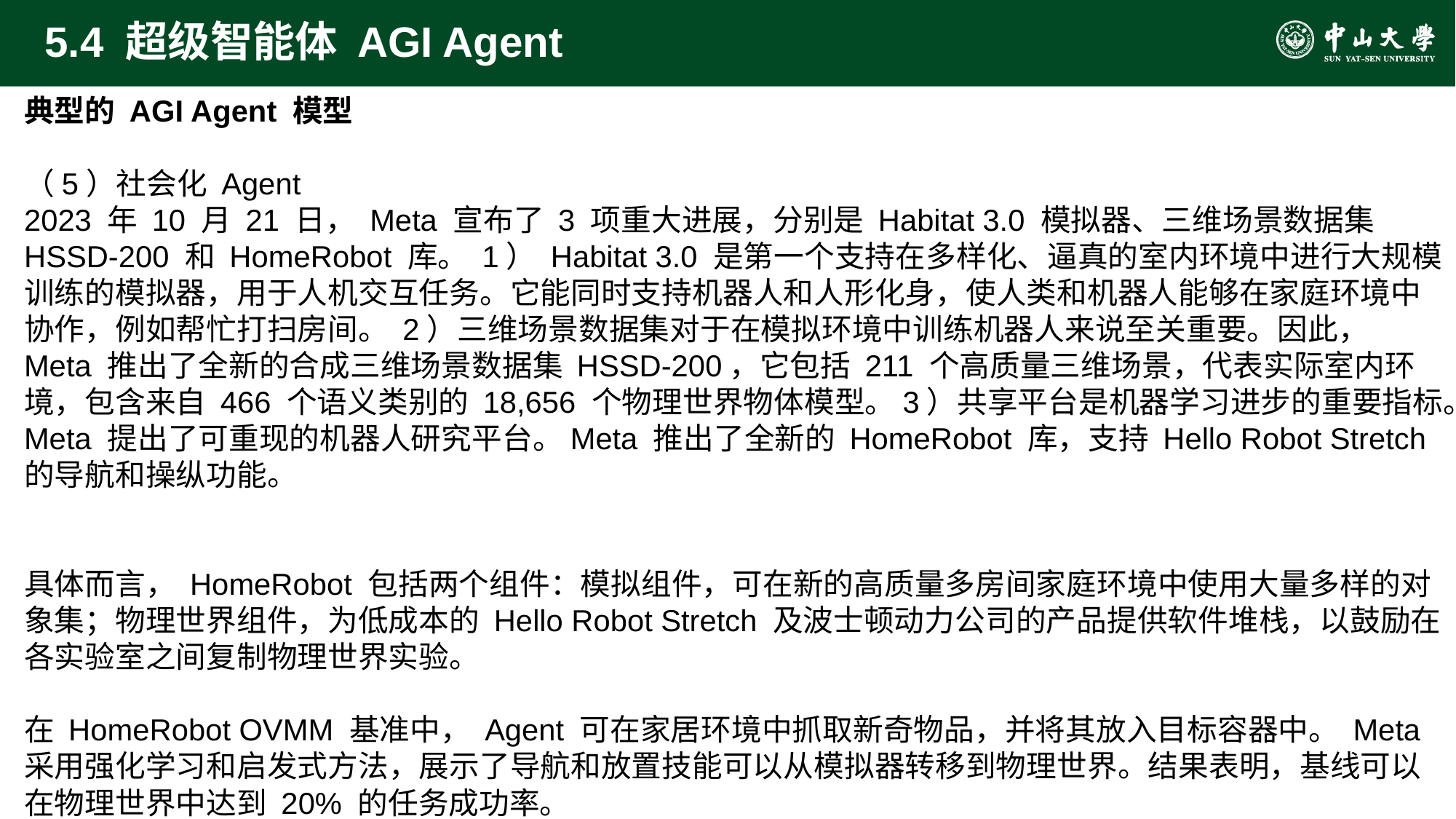

# 5.4 超级智能体 AGI Agent
典型的 AGI Agent 模型

（5）社会化 Agent
2023 年 10 月 21 日， Meta 宣布了 3 项重大进展，分别是 Habitat 3.0 模拟器、三维场景数据集 HSSD-200 和 HomeRobot 库。 1） Habitat 3.0 是第一个支持在多样化、逼真的室内环境中进行大规模训练的模拟器，用于人机交互任务。它能同时支持机器人和人形化身，使人类和机器人能够在家庭环境中协作，例如帮忙打扫房间。 2）三维场景数据集对于在模拟环境中训练机器人来说至关重要。因此， Meta 推出了全新的合成三维场景数据集 HSSD-200，它包括 211 个高质量三维场景，代表实际室内环境，包含来自 466 个语义类别的 18,656 个物理世界物体模型。3）共享平台是机器学习进步的重要指标。Meta 提出了可重现的机器人研究平台。Meta 推出了全新的 HomeRobot 库，支持 Hello Robot Stretch 的导航和操纵功能。

具体而言， HomeRobot 包括两个组件：模拟组件，可在新的高质量多房间家庭环境中使用大量多样的对象集；物理世界组件，为低成本的 Hello Robot Stretch 及波士顿动力公司的产品提供软件堆栈，以鼓励在各实验室之间复制物理世界实验。

在 HomeRobot OVMM 基准中， Agent 可在家居环境中抓取新奇物品，并将其放入目标容器中。 Meta 采用强化学习和启发式方法，展示了导航和放置技能可以从模拟器转移到物理世界。结果表明，基线可以在物理世界中达到 20% 的任务成功率。